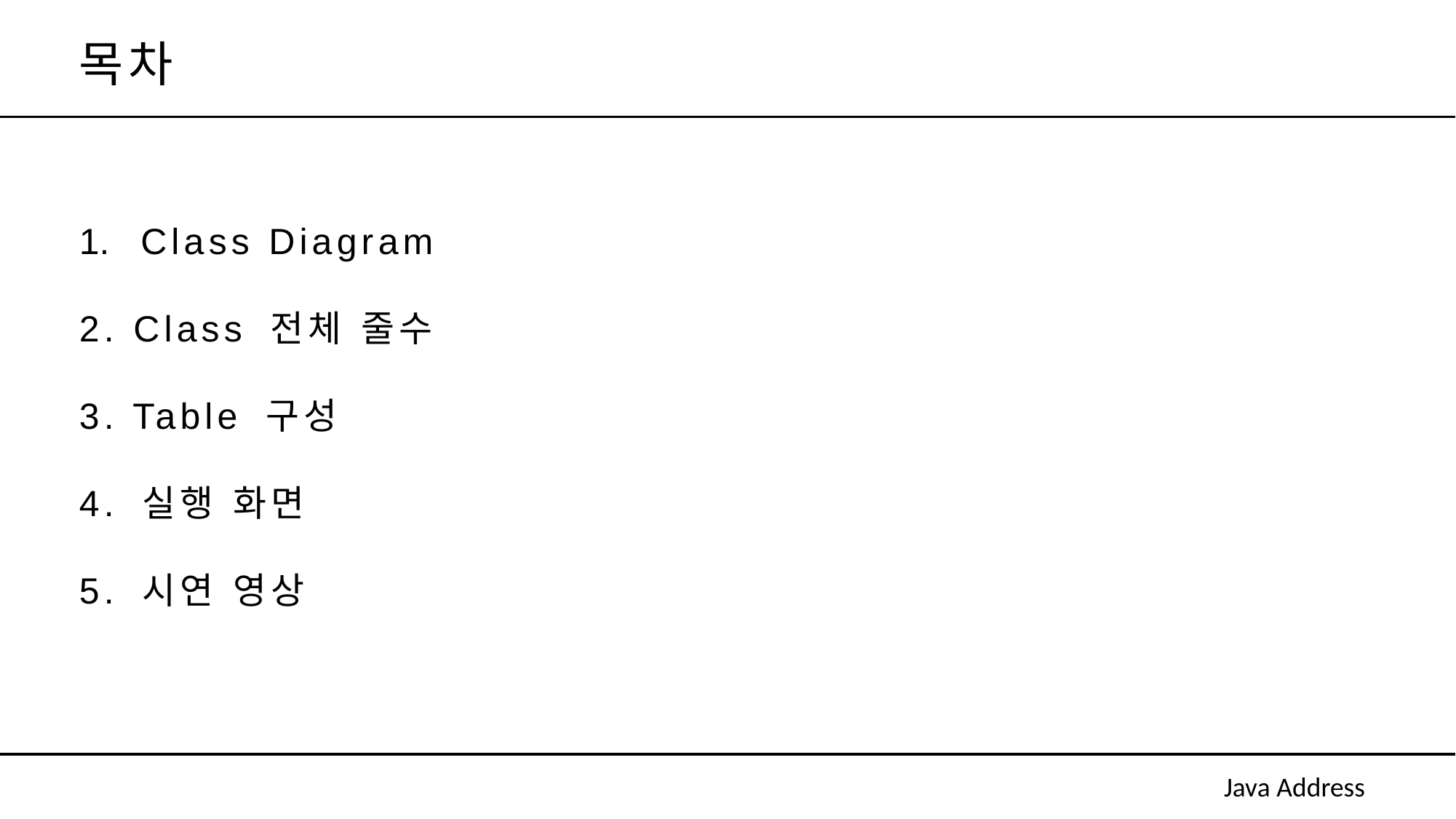

목차
Class Diagram

2. Class 전체 줄수

3. Table 구성

4. 실행 화면

5. 시연 영상
Java Address